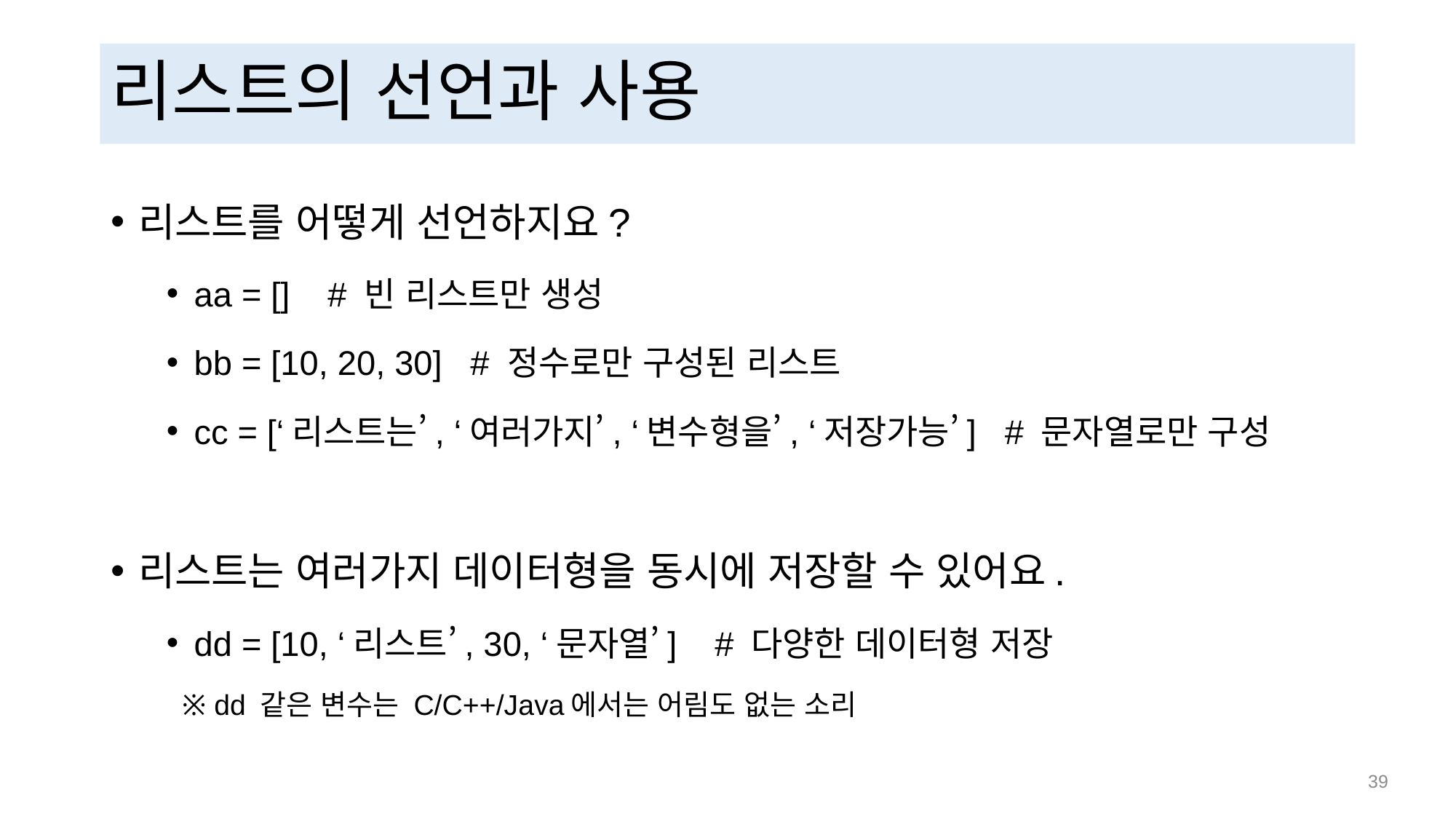

# 리스트의 선언과 사용
리스트를 어떻게 선언하지요?
aa = []    # 빈 리스트만 생성
bb = [10, 20, 30]   # 정수로만 구성된 리스트
cc = [‘리스트는’, ‘여러가지’, ‘변수형을’, ‘저장가능’]   # 문자열로만 구성

리스트는 여러가지 데이터형을 동시에 저장할 수 있어요.
dd = [10, ‘리스트’, 30, ‘문자열’]    # 다양한 데이터형 저장
  ※ dd 같은 변수는 C/C++/Java에서는 어림도 없는 소리

 39